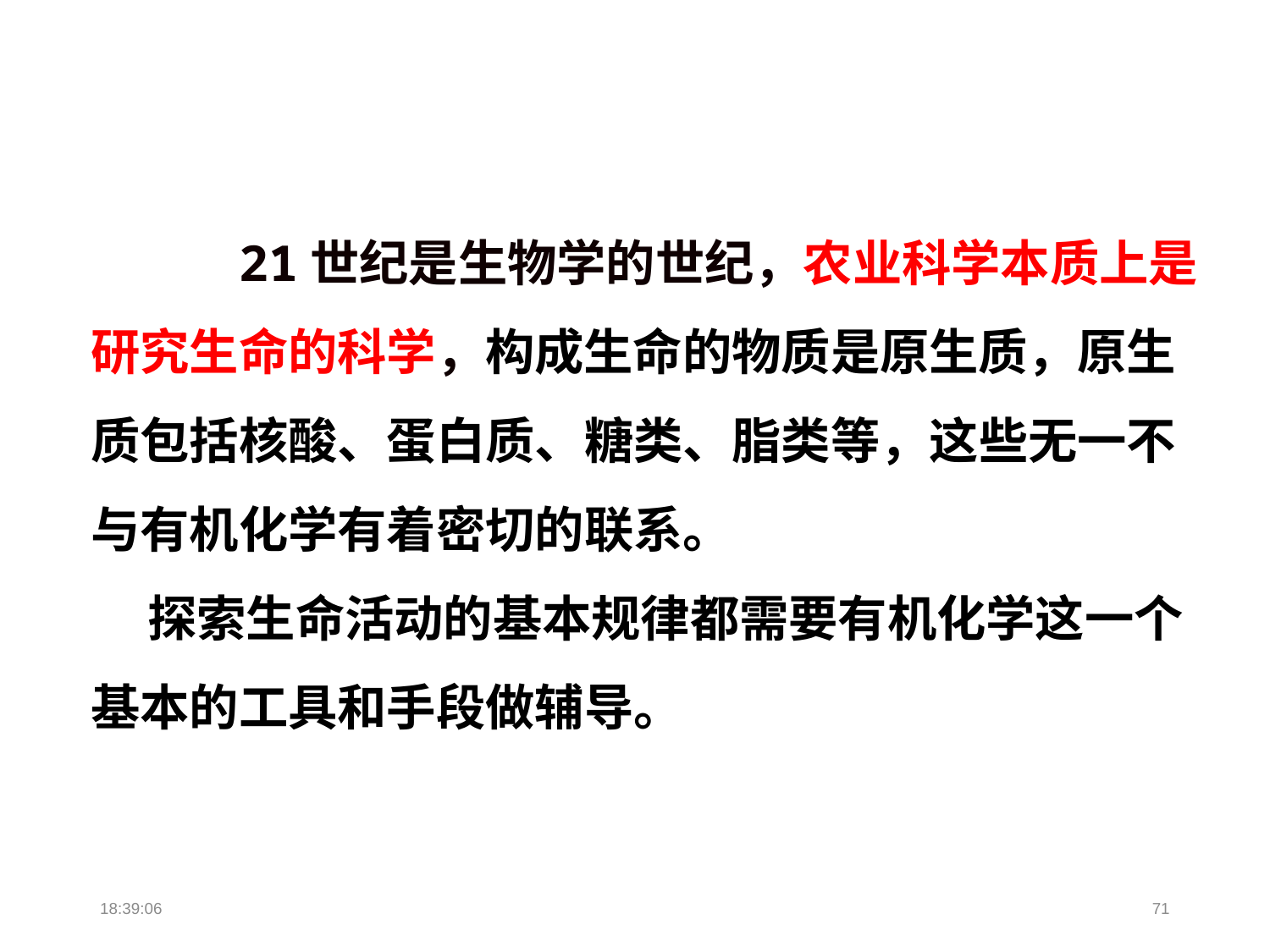

21世纪是生物学的世纪，农业科学本质上是研究生命的科学，构成生命的物质是原生质，原生质包括核酸、蛋白质、糖类、脂类等，这些无一不与有机化学有着密切的联系。
    探索生命活动的基本规律都需要有机化学这一个基本的工具和手段做辅导。

18:39:06
71